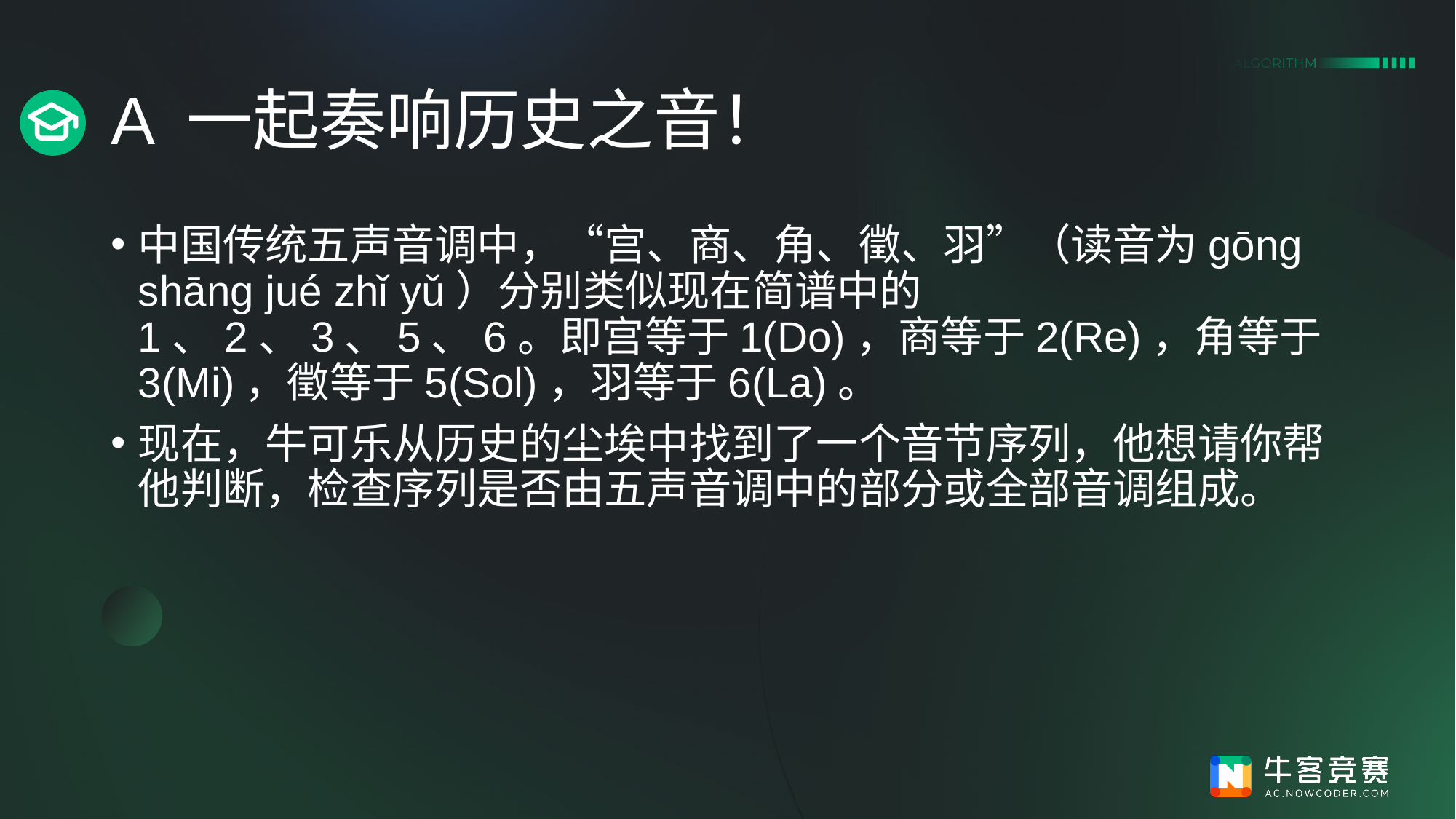

# A 一起奏响历史之音！
中国传统五声音调中，“宫、商、角、徵、羽”（读音为gōng shāng jué zhǐ yǔ）分别类似现在简谱中的1、2、3、5、6。即宫等于1(Do)，商等于2(Re)，角等于3(Mi)，徵等于5(Sol)，羽等于6(La)。
现在，牛可乐从历史的尘埃中找到了一个音节序列，他想请你帮他判断，检查序列是否由五声音调中的部分或全部音调组成。